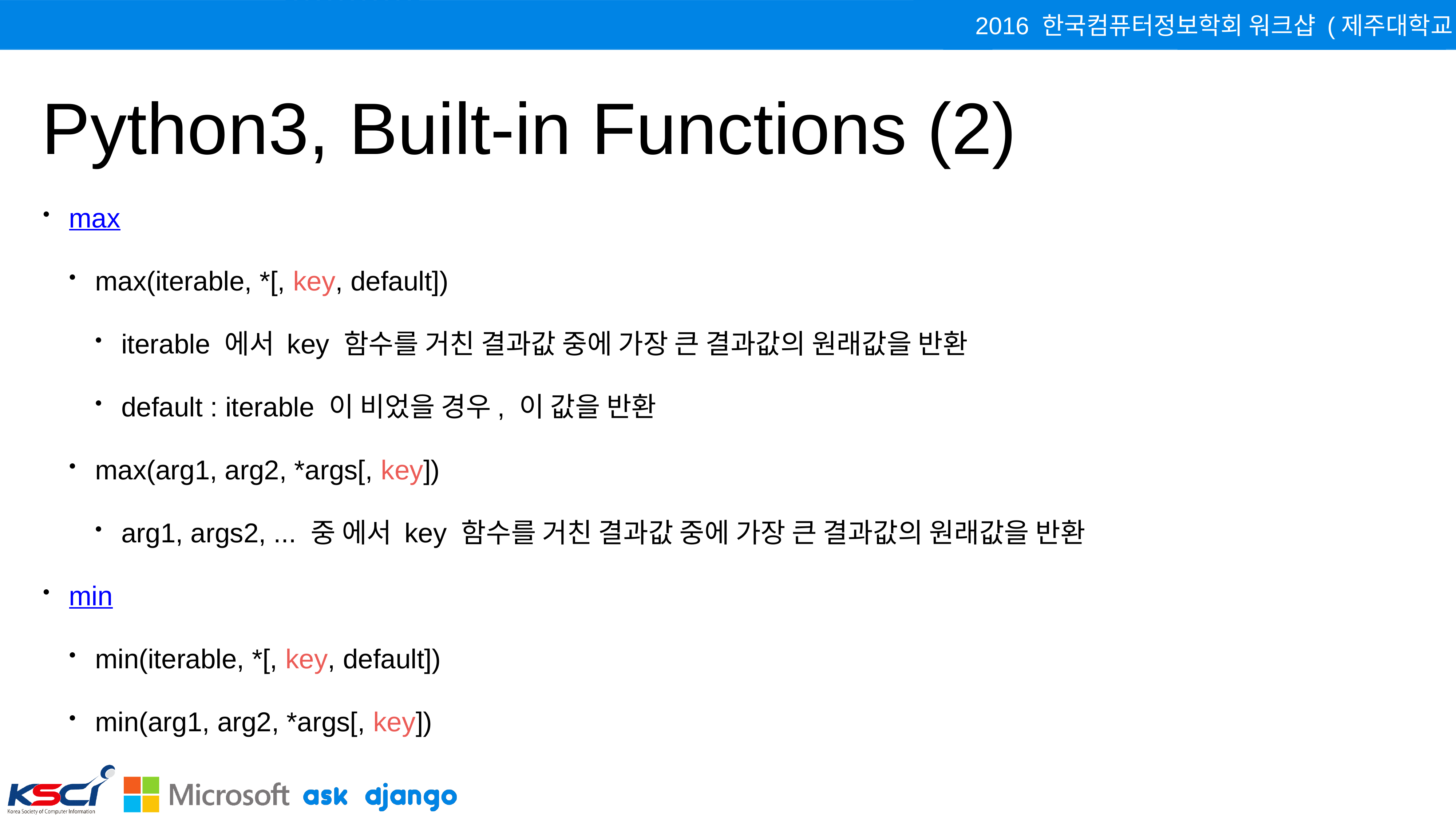

# Python3, Built-in Functions (2)
max
max(iterable, *[, key, default])
iterable 에서 key 함수를 거친 결과값 중에 가장 큰 결과값의 원래값을 반환
default : iterable 이 비었을 경우, 이 값을 반환
max(arg1, arg2, *args[, key])
arg1, args2, ... 중 에서 key 함수를 거친 결과값 중에 가장 큰 결과값의 원래값을 반환
min
min(iterable, *[, key, default])
min(arg1, arg2, *args[, key])